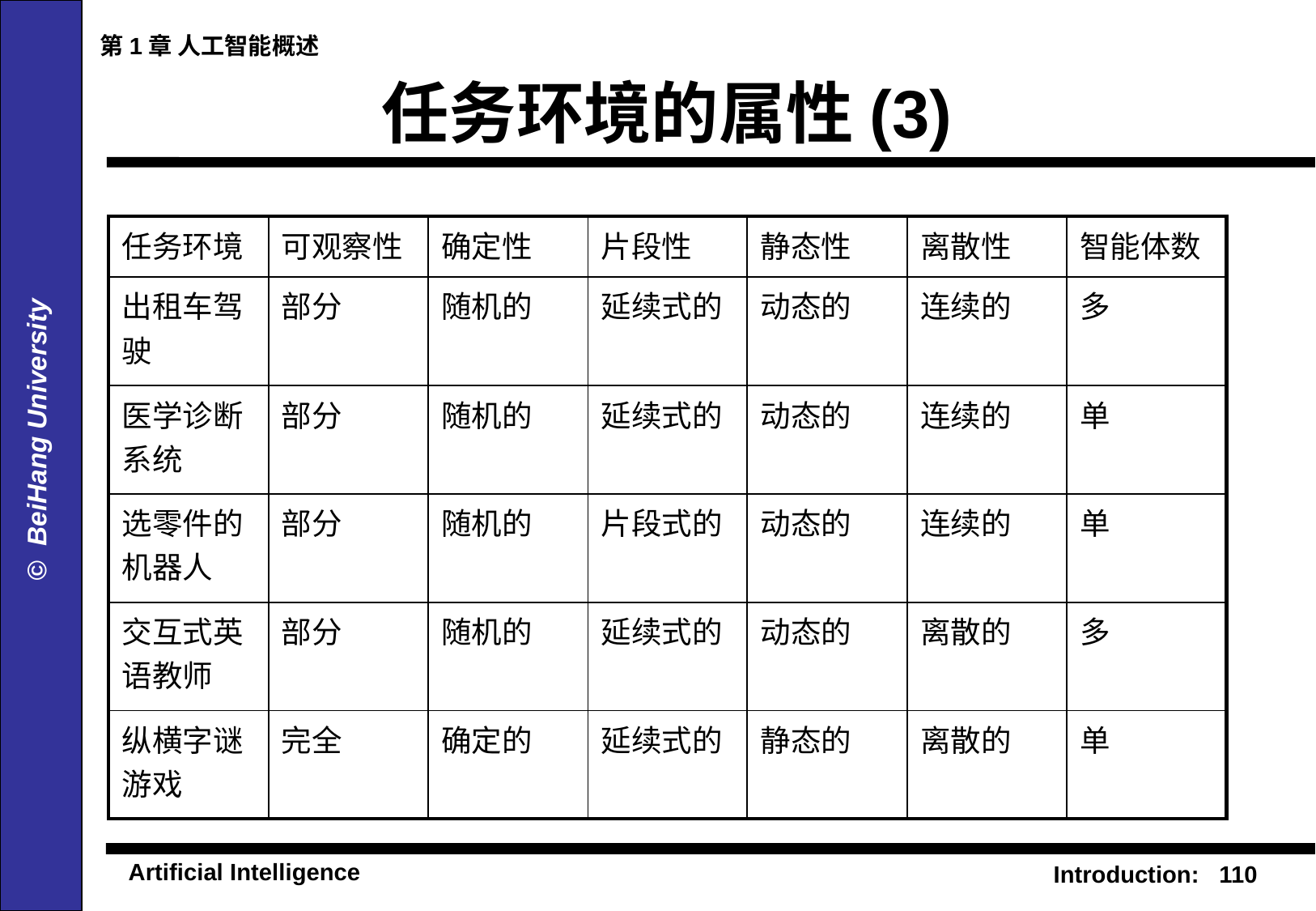

第1章 人工智能概述
# 任务环境的属性(3)
| 任务环境 | 可观察性 | 确定性 | 片段性 | 静态性 | 离散性 | 智能体数 |
| --- | --- | --- | --- | --- | --- | --- |
| 出租车驾驶 | 部分 | 随机的 | 延续式的 | 动态的 | 连续的 | 多 |
| 医学诊断系统 | 部分 | 随机的 | 延续式的 | 动态的 | 连续的 | 单 |
| 选零件的机器人 | 部分 | 随机的 | 片段式的 | 动态的 | 连续的 | 单 |
| 交互式英语教师 | 部分 | 随机的 | 延续式的 | 动态的 | 离散的 | 多 |
| 纵横字谜游戏 | 完全 | 确定的 | 延续式的 | 静态的 | 离散的 | 单 |